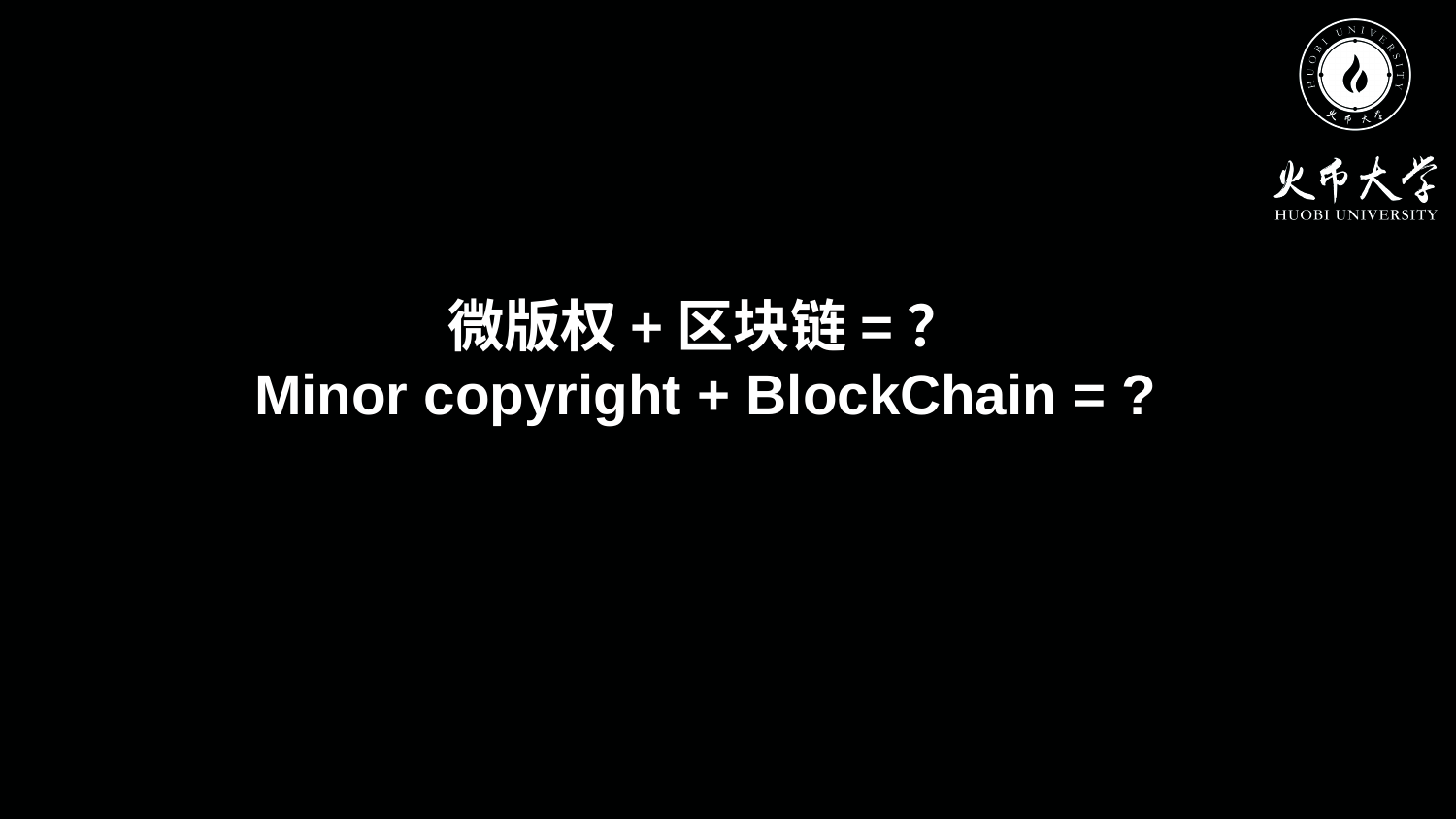

微版权+区块链=？
Minor copyright + BlockChain = ?